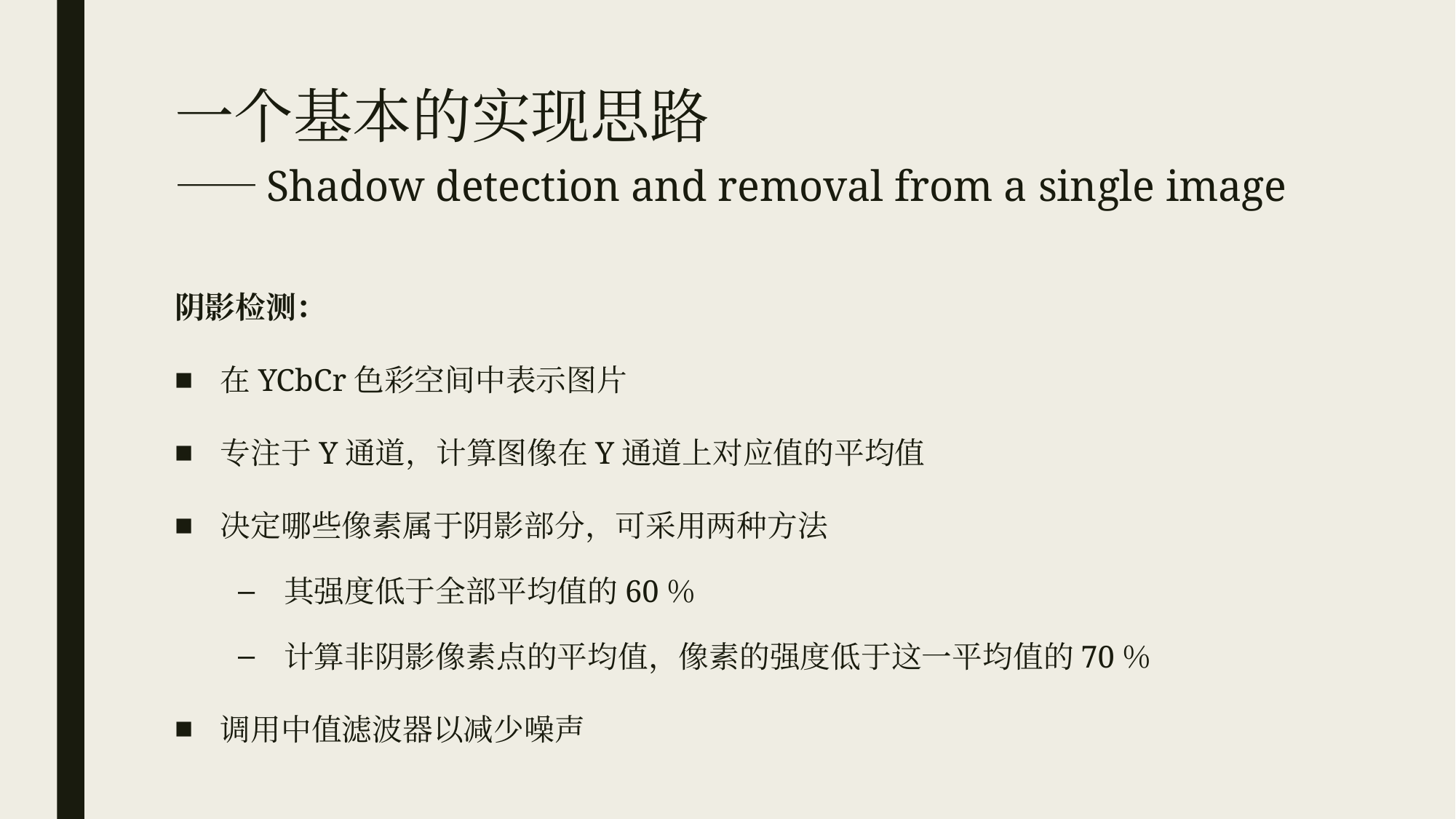

# 一个基本的实现思路 ——Shadow detection and removal from a single image
阴影检测：
在YCbCr色彩空间中表示图片
专注于Y通道，计算图像在Y通道上对应值的平均值
决定哪些像素属于阴影部分，可采用两种方法
其强度低于全部平均值的60％
计算非阴影像素点的平均值，像素的强度低于这一平均值的70％
调用中值滤波器以减少噪声